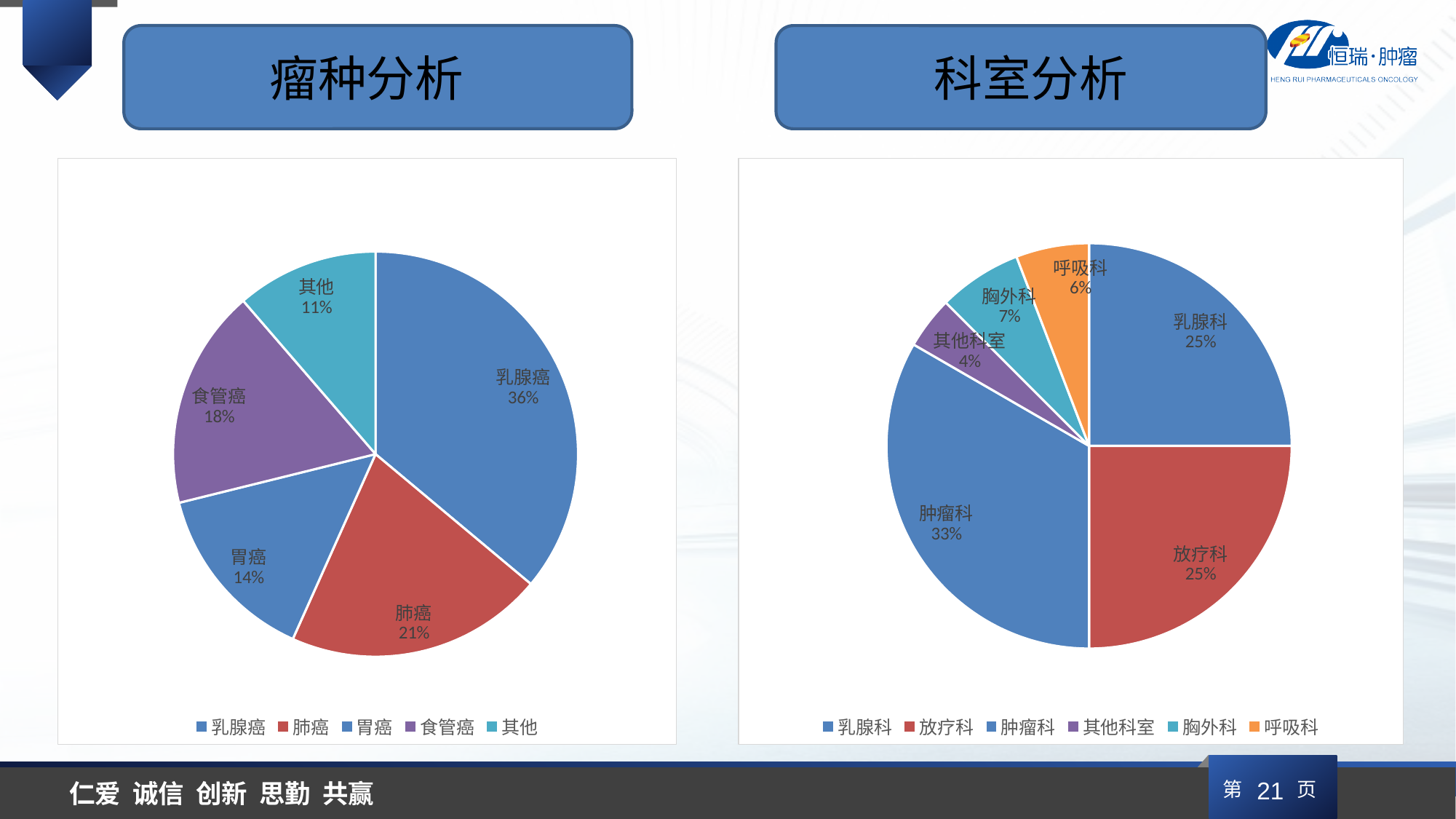

瘤种分析
科室分析

### Chart

| Category |  |
|---|---|
| 乳腺癌 | 35.0 |
| 肺癌 | 20.0 |
| 胃癌 | 14.0 |
| 食管癌 | 17.0 |
| 其他 | 11.0 |

### Chart

| Category |  |
|---|---|
| 乳腺科 | 30.0 |
| 放疗科 | 30.0 |
| 肿瘤科 | 40.0 |
| 其他科室 | 5.0 |
| 胸外科 | 8.0 |
| 呼吸科 | 7.0 |